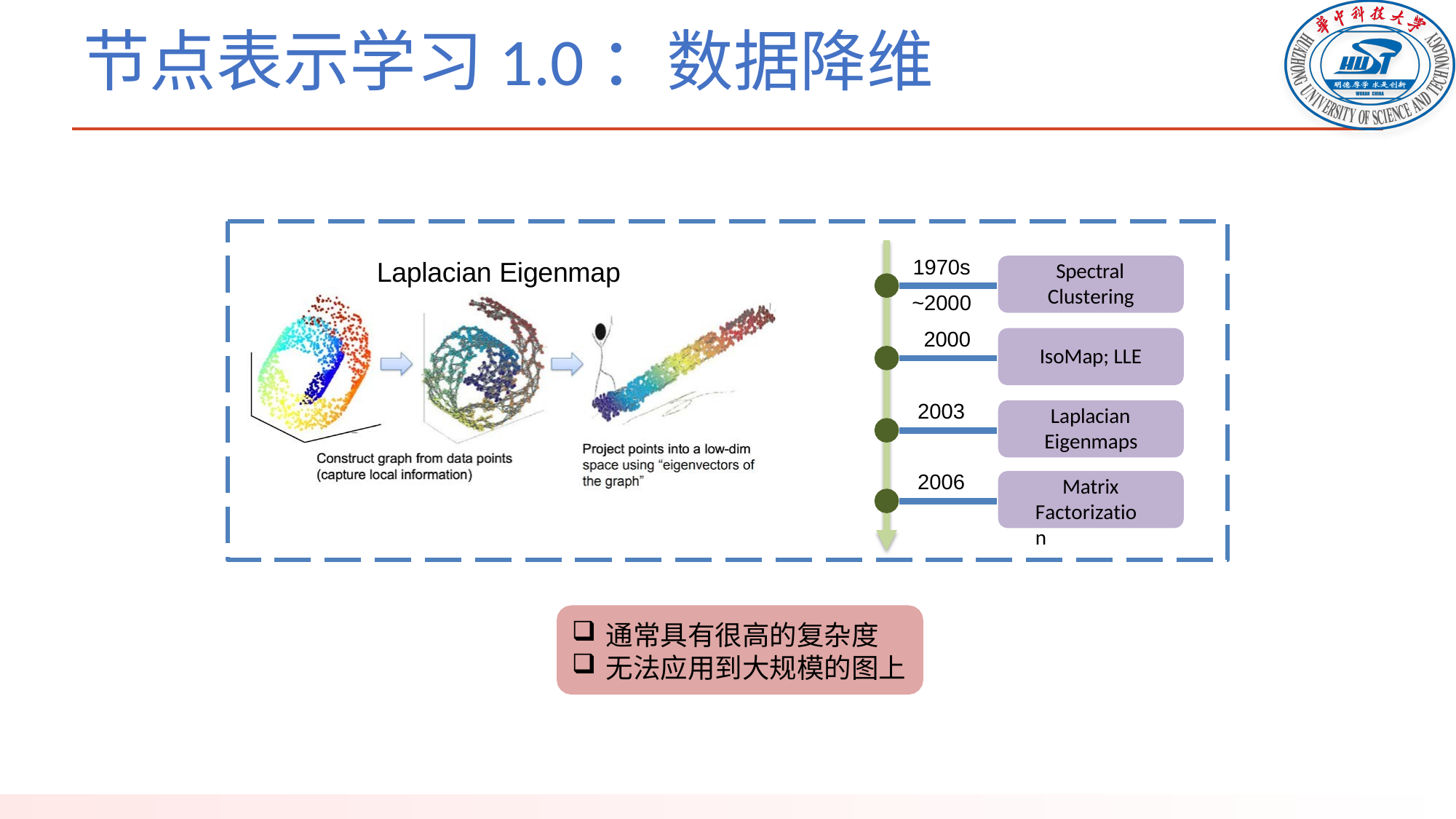

# 节点表示学习1.0：数据降维

1970s
Laplacian Eigenmap

Spectral  Clustering

~2000  2000

IsoMap; LLE

2003

Laplacian  Eigenmaps

2006

Matrix  Factorization

通常具有很高的复杂度
无法应用到大规模的图上